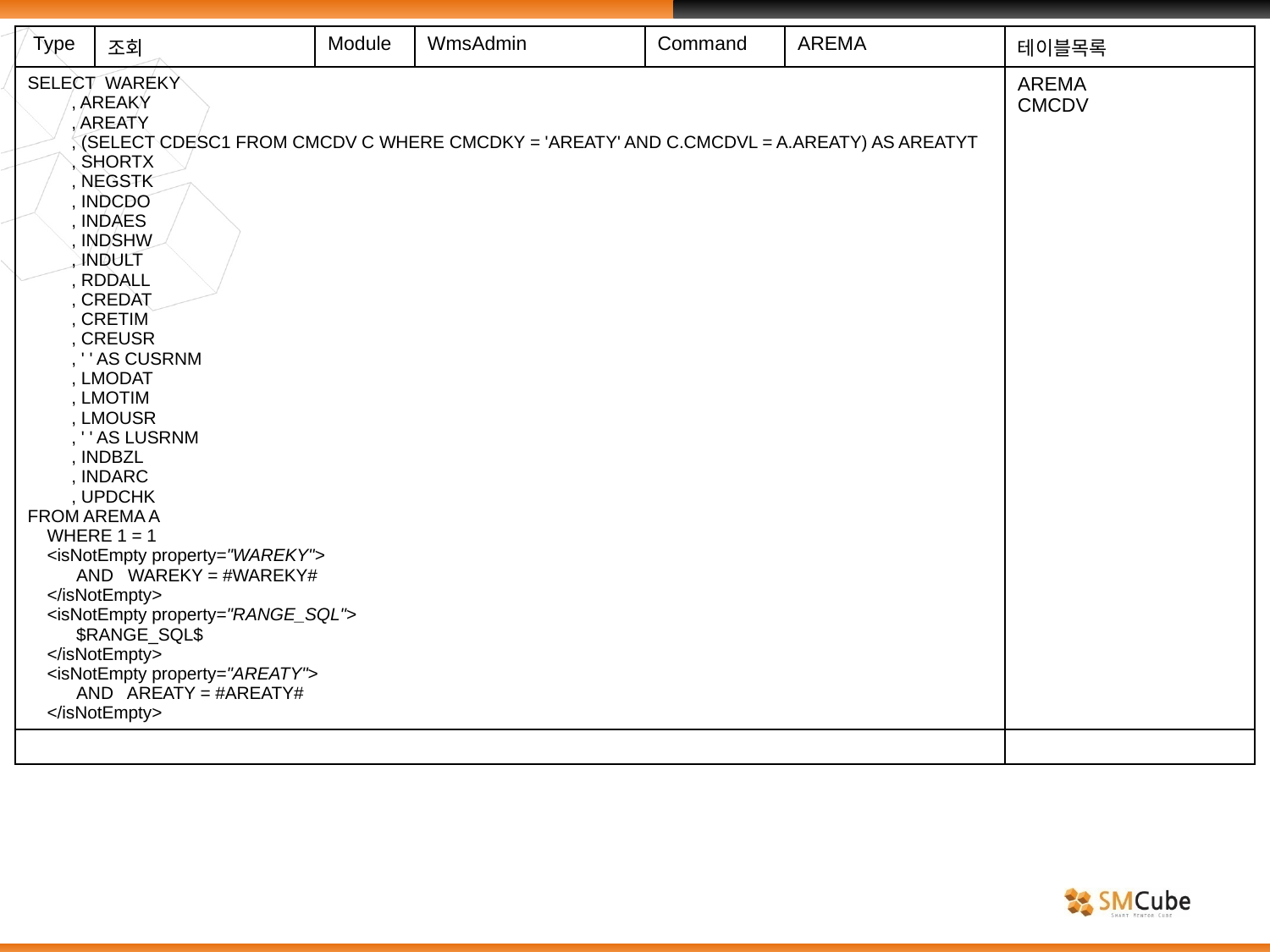

| Type | 조회 | Module | WmsAdmin | Command | AREMA | 테이블목록 |
| --- | --- | --- | --- | --- | --- | --- |
| SELECT WAREKY , AREAKY , AREATY , (SELECT CDESC1 FROM CMCDV C WHERE CMCDKY = 'AREATY' AND C.CMCDVL = A.AREATY) AS AREATYT , SHORTX , NEGSTK , INDCDO , INDAES , INDSHW , INDULT , RDDALL , CREDAT , CRETIM , CREUSR , ' ' AS CUSRNM , LMODAT , LMOTIM , LMOUSR , ' ' AS LUSRNM , INDBZL , INDARC , UPDCHK FROM AREMA A WHERE 1 = 1 <isNotEmpty property="WAREKY"> AND WAREKY = #WAREKY# </isNotEmpty> <isNotEmpty property="RANGE\_SQL"> $RANGE\_SQL$ </isNotEmpty> <isNotEmpty property="AREATY"> AND AREATY = #AREATY# </isNotEmpty> |  |  |  |  |  | AREMA CMCDV |
|  |  |  |  |  |  |  |